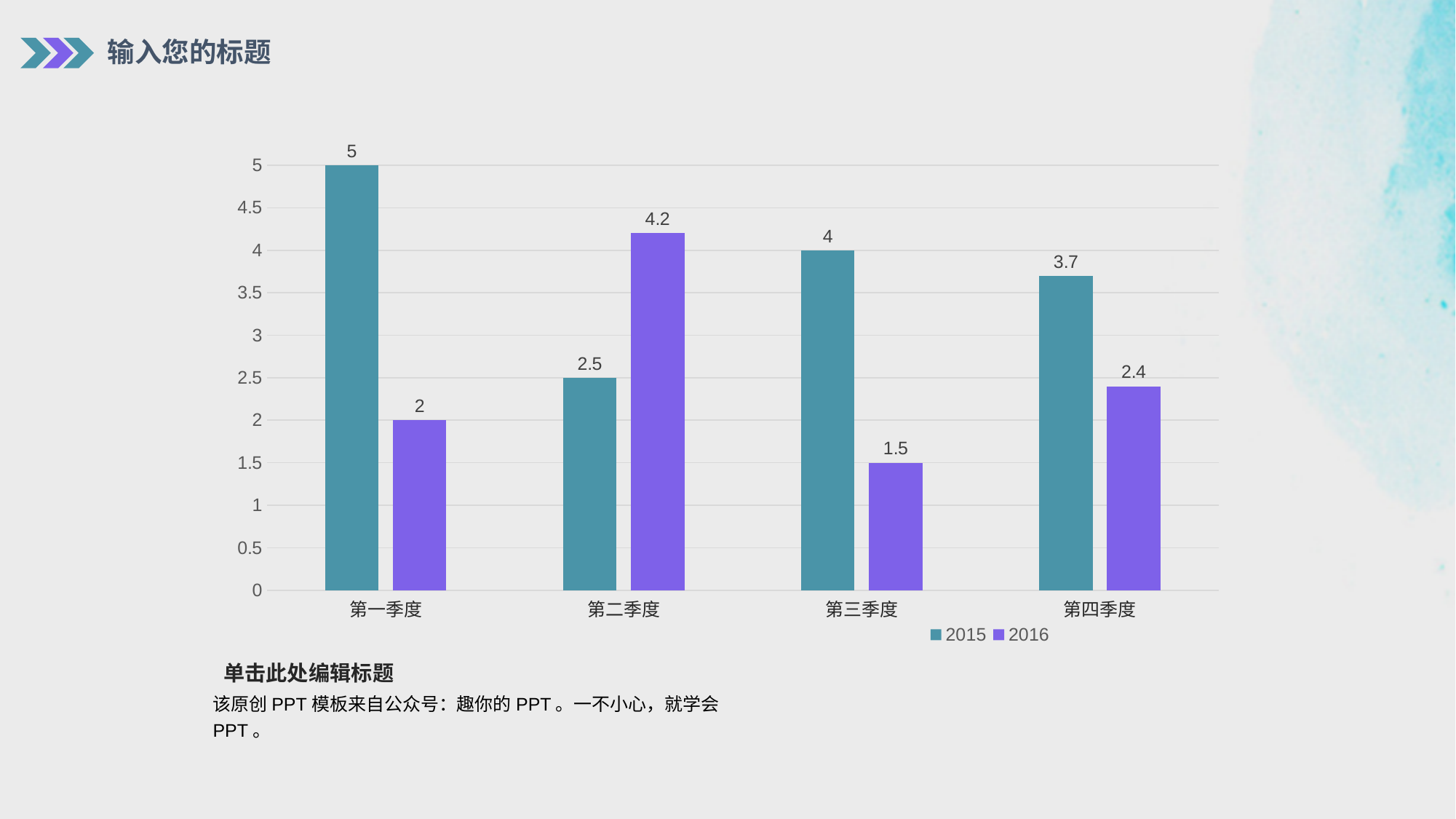

输入您的标题

### Chart

| Category | 2015 | 2016 |
|---|---|---|
| 第一季度 | 5.0 | 2.0 |
| 第二季度 | 2.5 | 4.2 |
| 第三季度 | 4.0 | 1.5 |
| 第四季度 | 3.7 | 2.4 |
单击此处编辑标题
该原创PPT模板来自公众号：趣你的PPT。一不小心，就学会PPT。